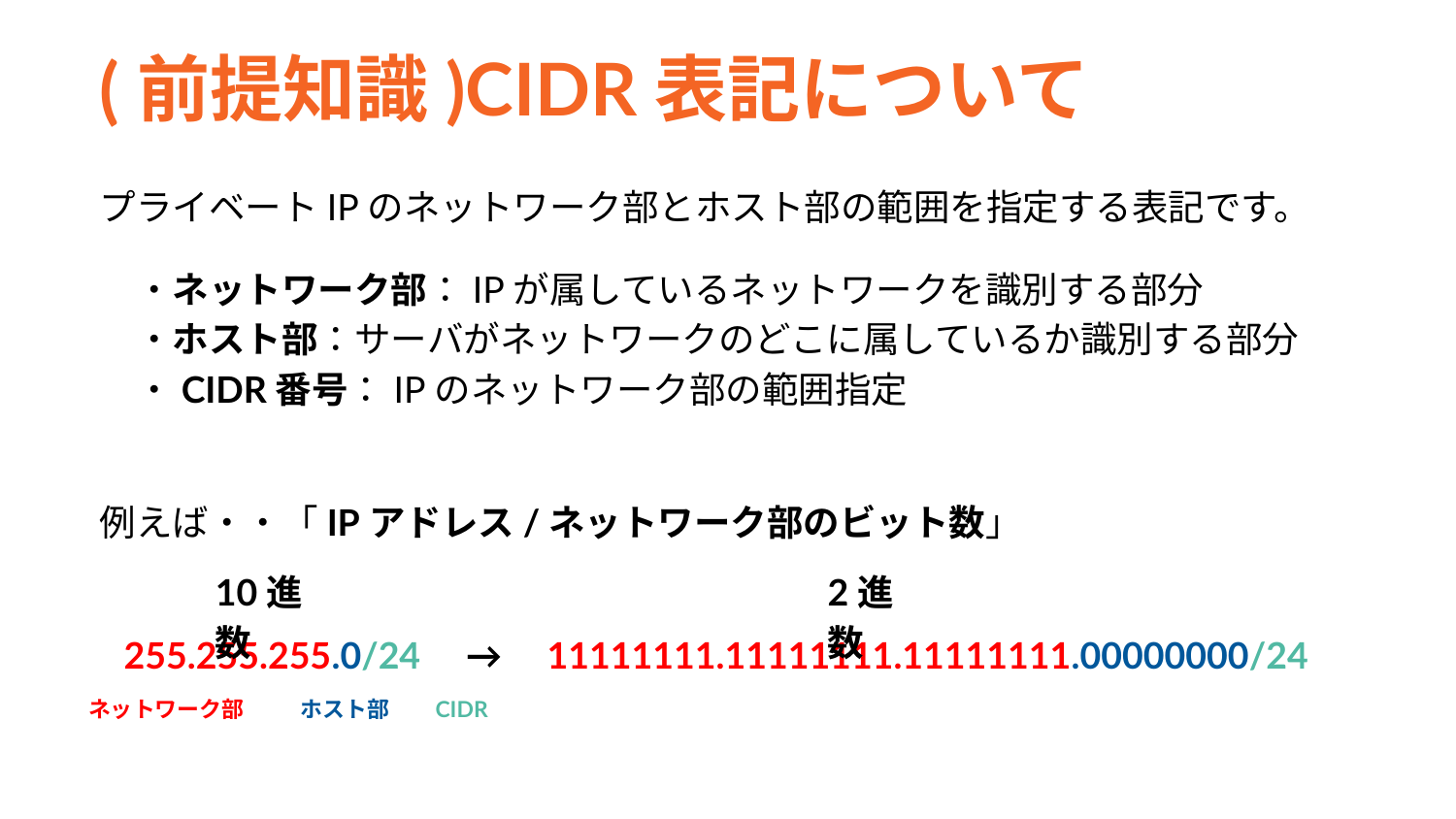

(前提知識)CIDR表記について
プライベートIPのネットワーク部とホスト部の範囲を指定する表記です。
　・ネットワーク部：IPが属しているネットワークを識別する部分
　・ホスト部：サーバがネットワークのどこに属しているか識別する部分
　・CIDR番号：IPのネットワーク部の範囲指定
例えば・・「IPアドレス/ネットワーク部のビット数」
10進数
2進数
255.255.255.0/24　→　11111111.11111111.11111111.00000000/24
ネットワーク部
ホスト部
CIDR